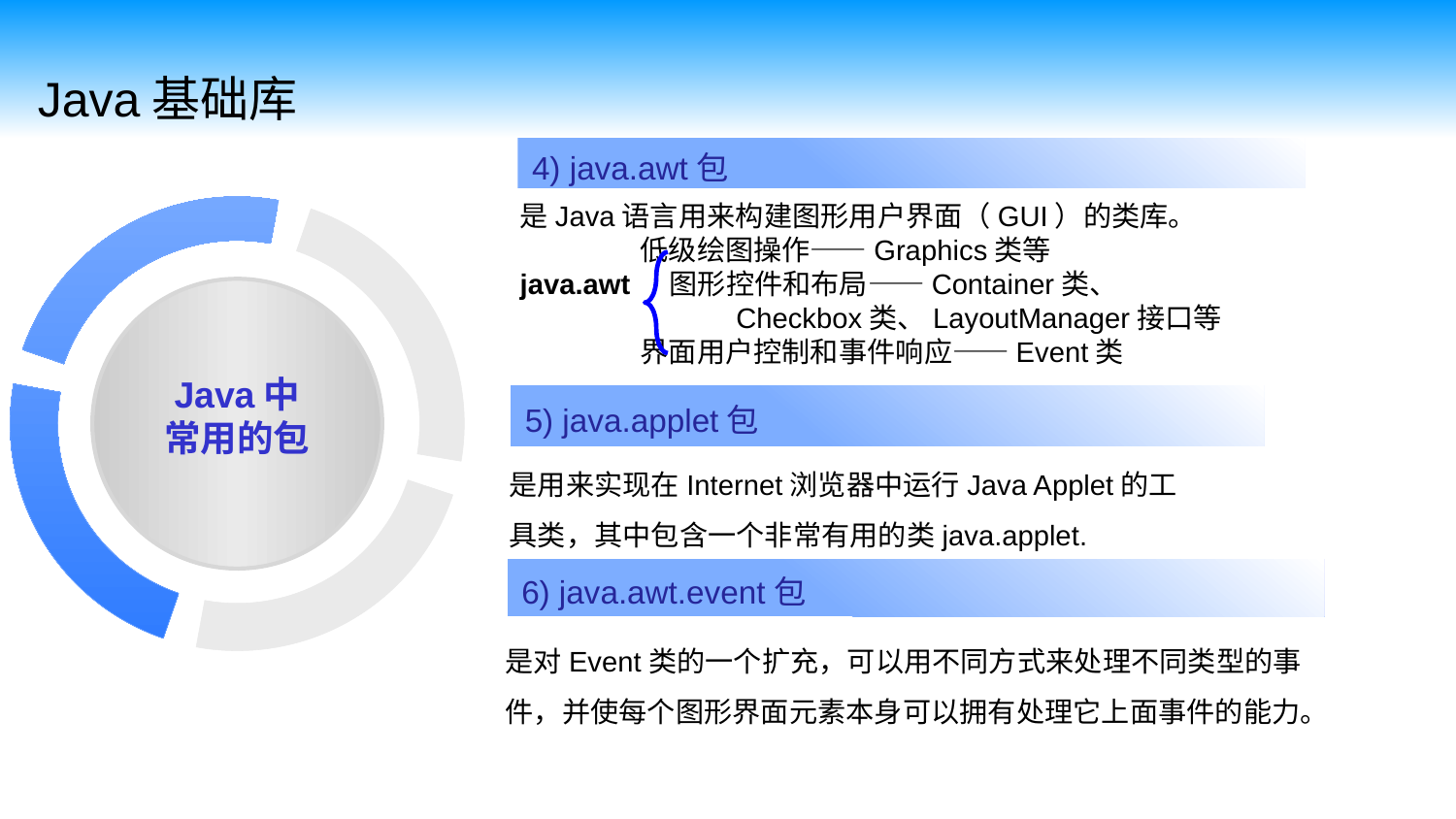

Java基础库
4) java.awt包
是Java语言用来构建图形用户界面（GUI）的类库。
                  低级绘图操作——Graphics类等
java.awt    图形控件和布局——Container类、
                           Checkbox类、LayoutManager接口等
                  界面用户控制和事件响应——Event类

Java中
常用的包
5) java.applet包
是用来实现在Internet浏览器中运行Java Applet的工具类，其中包含一个非常有用的类java.applet. Applet。
6) java.awt.event包
是对Event类的一个扩充，可以用不同方式来处理不同类型的事件，并使每个图形界面元素本身可以拥有处理它上面事件的能力。